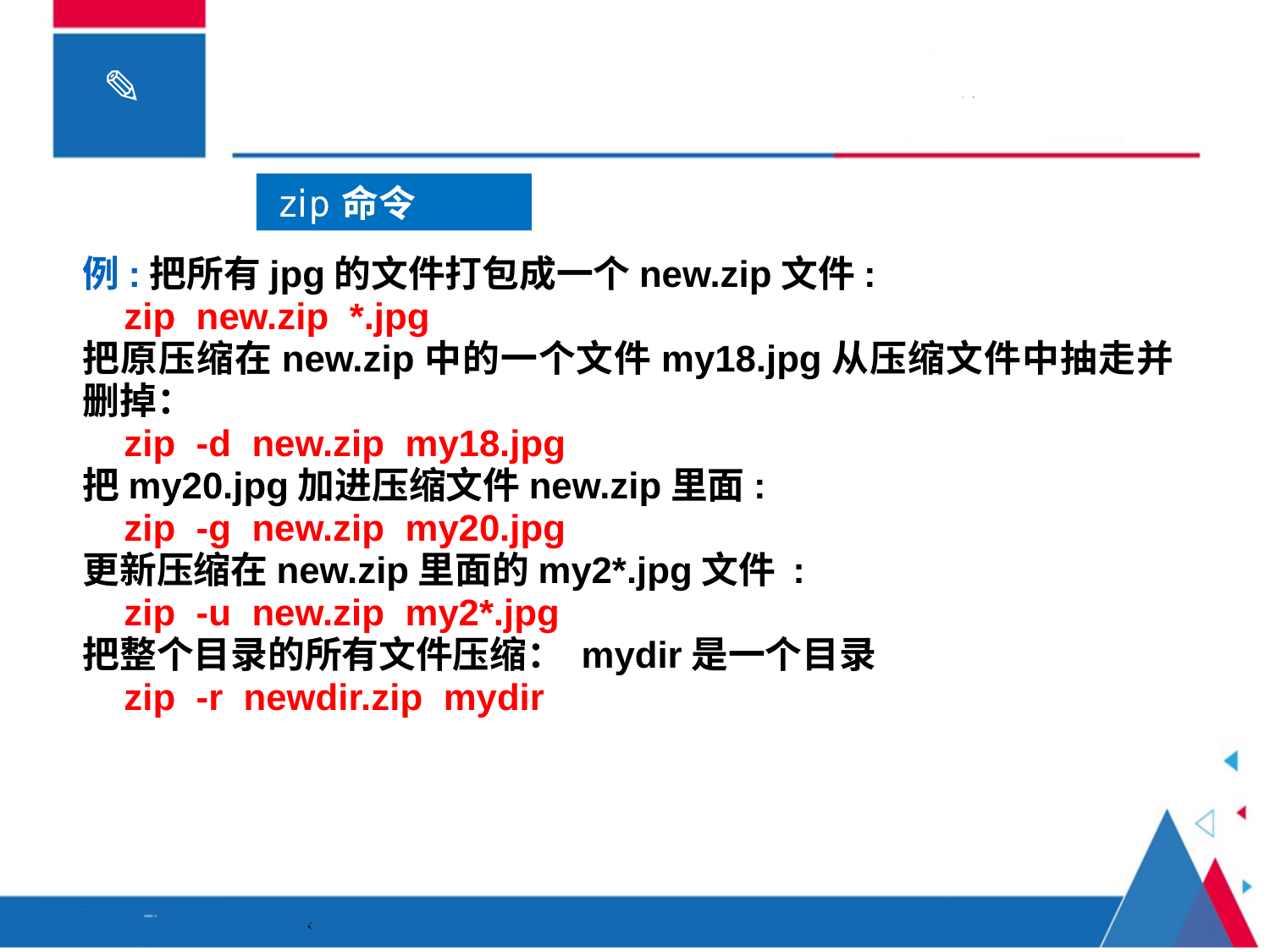

zip命令
例:把所有jpg的文件打包成一个new.zip文件:
    zip  new.zip  *.jpg
把原压缩在new.zip中的一个文件my18.jpg从压缩文件中抽走并删掉：
    zip  -d  new.zip  my18.jpg
把my20.jpg加进压缩文件new.zip里面:
    zip  -g  new.zip  my20.jpg
更新压缩在new.zip里面的my2*.jpg文件 :
    zip  -u  new.zip  my2*.jpg
把整个目录的所有文件压缩： mydir是一个目录
    zip  -r  newdir.zip  mydir